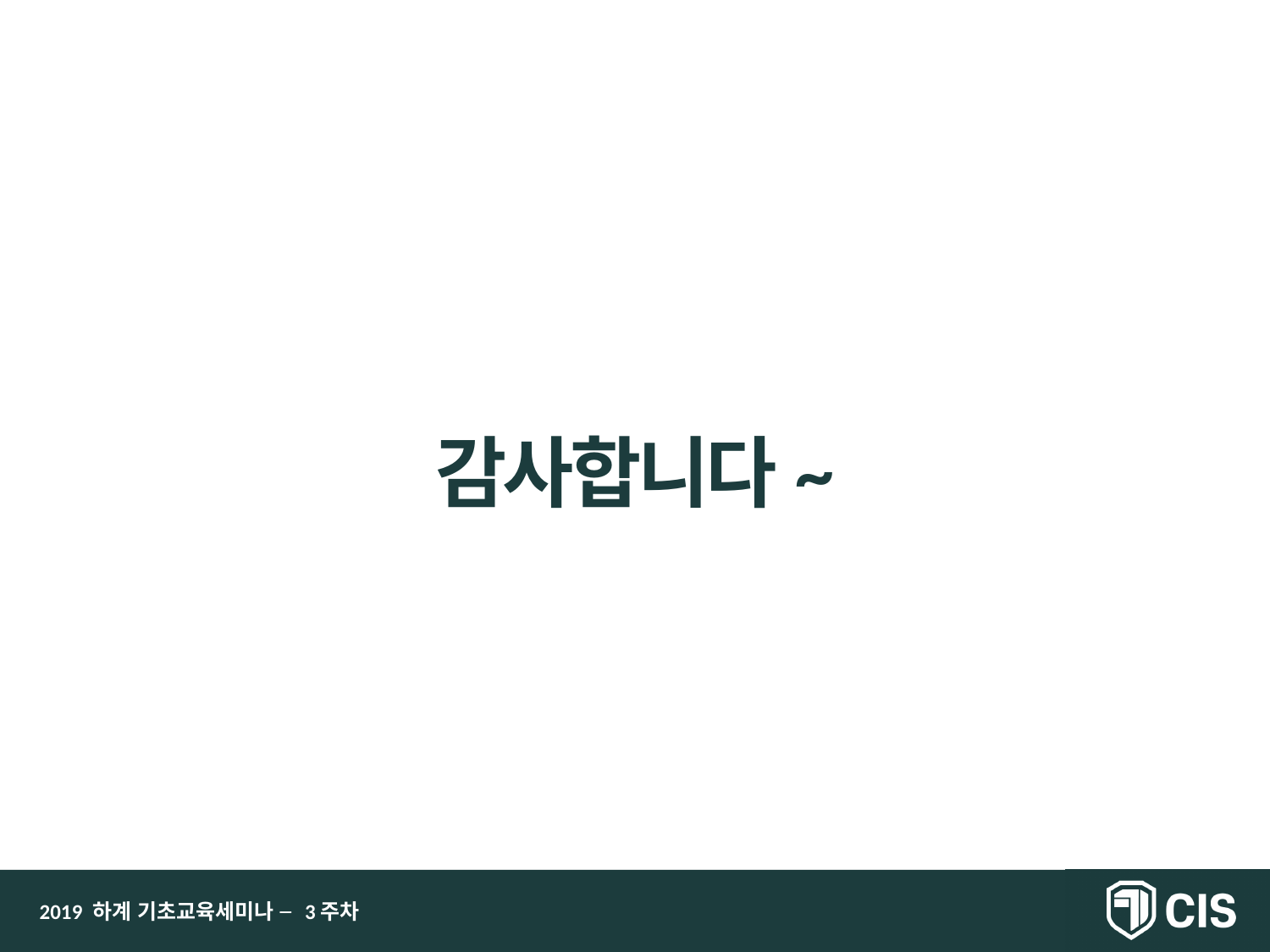

# 감사합니다~
2019 하계 기초교육세미나 – 3주차